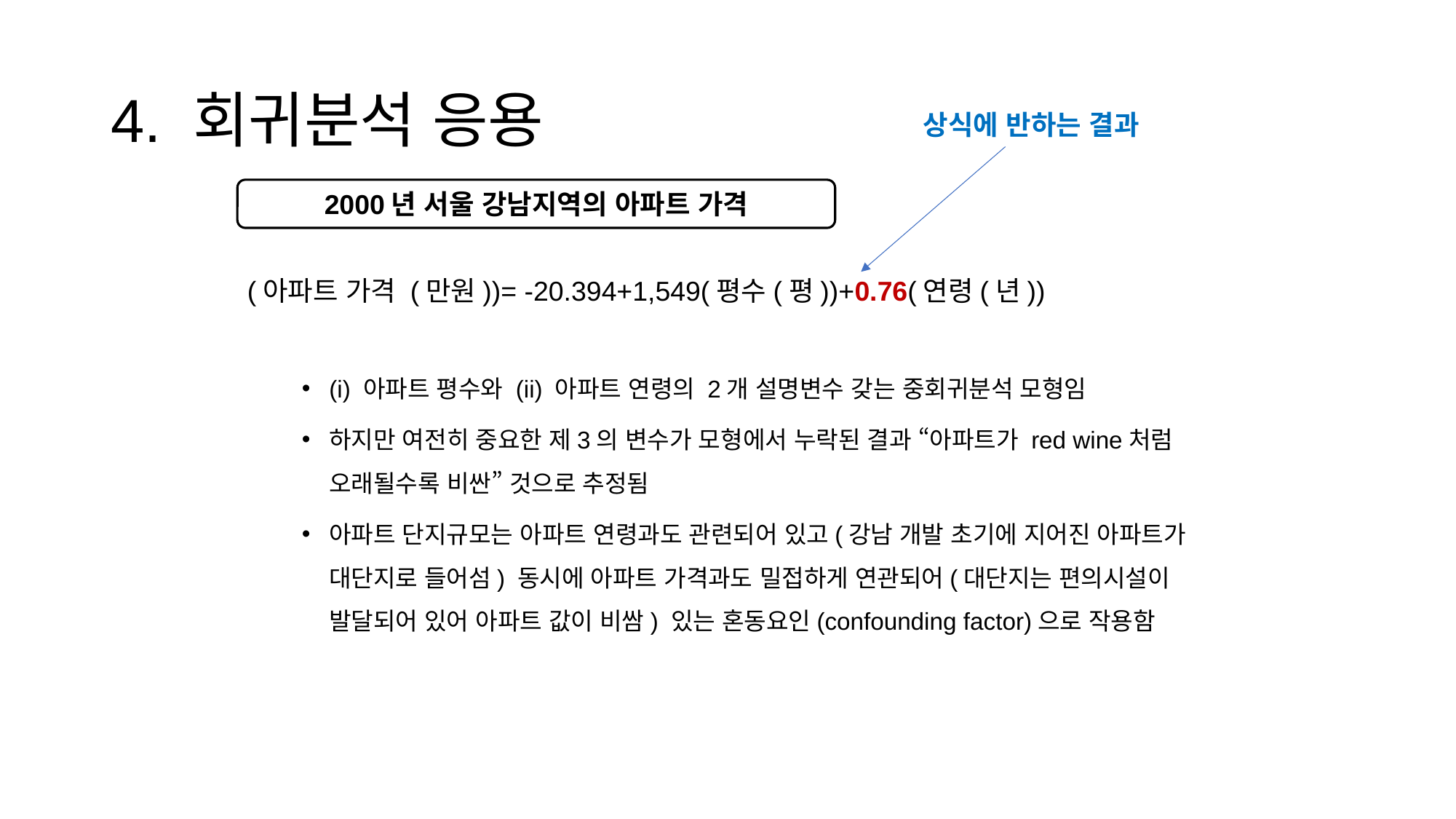

# 4. 회귀분석 응용
상식에 반하는 결과
2000년 서울 강남지역의 아파트 가격

(아파트 가격 (만원))= -20.394+1,549(평수(평))+0.76(연령(년))

(i) 아파트 평수와 (ii) 아파트 연령의 2개 설명변수 갖는 중회귀분석 모형임
하지만 여전히 중요한 제3의 변수가 모형에서 누락된 결과 “아파트가 red wine처럼 오래될수록 비싼” 것으로 추정됨
아파트 단지규모는 아파트 연령과도 관련되어 있고(강남 개발 초기에 지어진 아파트가 대단지로 들어섬) 동시에 아파트 가격과도 밀접하게 연관되어(대단지는 편의시설이 발달되어 있어 아파트 값이 비쌈) 있는 혼동요인(confounding factor)으로 작용함